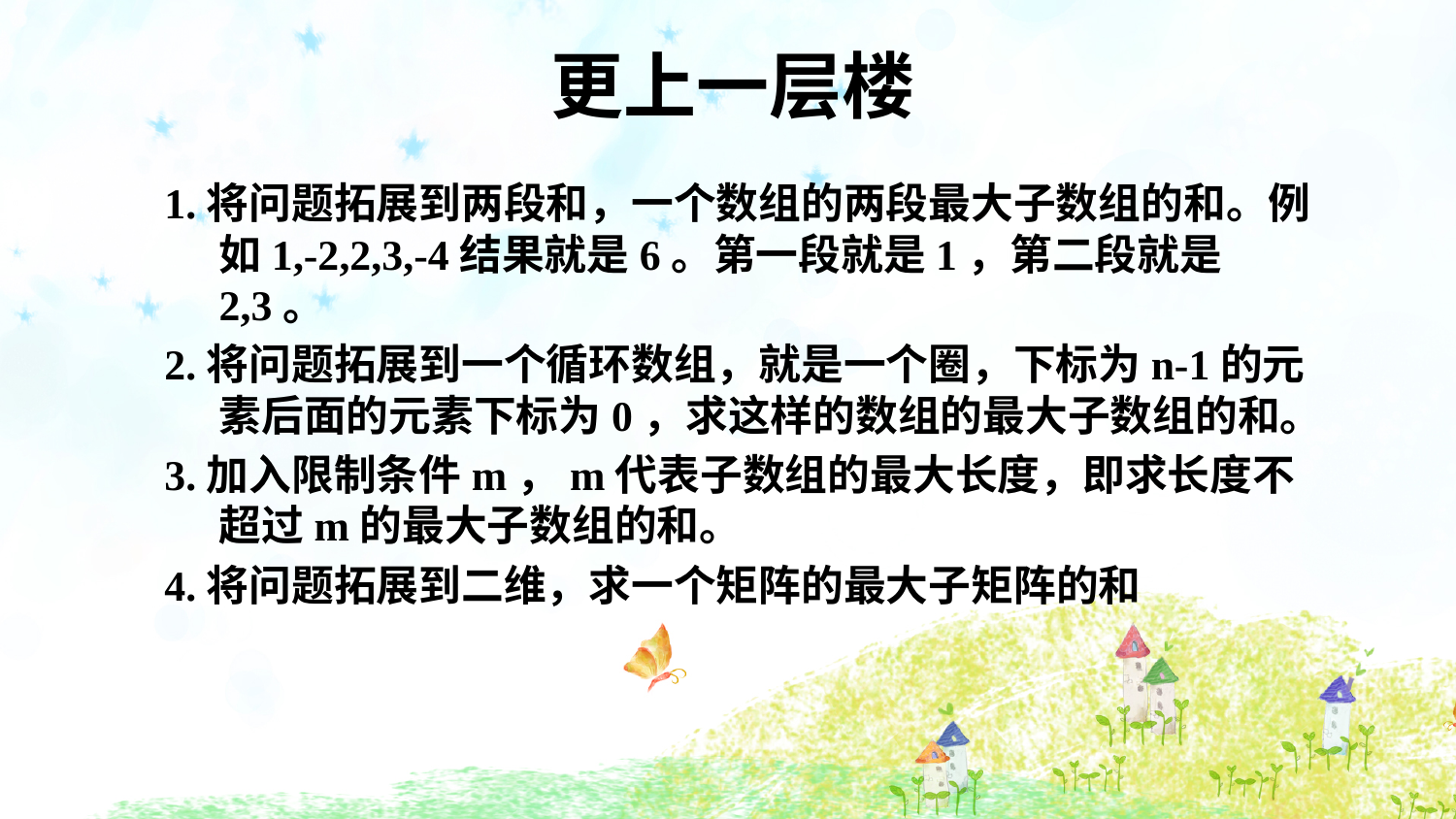

更上一层楼
1.将问题拓展到两段和，一个数组的两段最大子数组的和。例如1,-2,2,3,-4结果就是6。第一段就是1，第二段就是2,3。
2.将问题拓展到一个循环数组，就是一个圈，下标为n-1的元素后面的元素下标为0，求这样的数组的最大子数组的和。
3.加入限制条件m，m代表子数组的最大长度，即求长度不超过m的最大子数组的和。
4.将问题拓展到二维，求一个矩阵的最大子矩阵的和